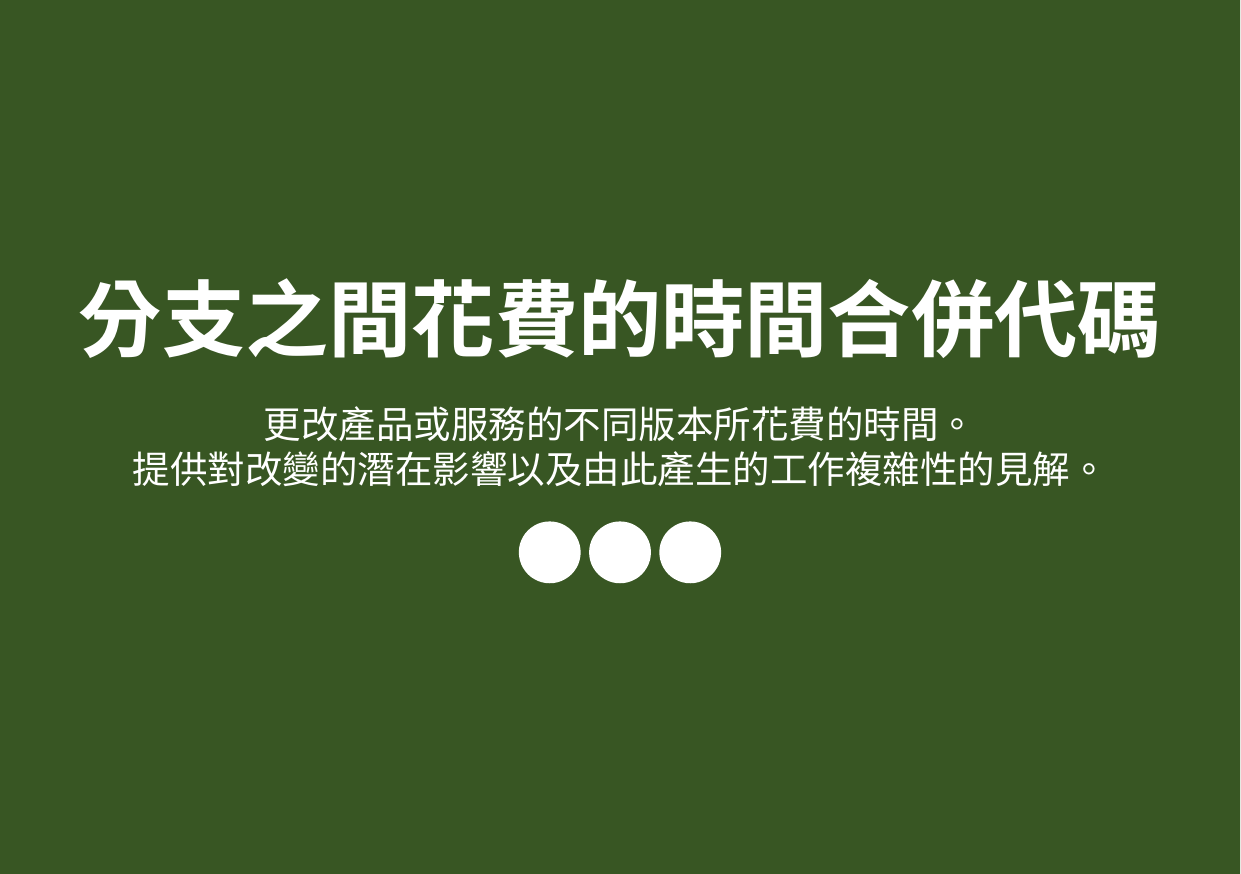

分支之間花費的時間合併代碼
更改產品或服務的不同版本所花費的時間。
提供對改變的潛在影響以及由此產生的工作複雜性的見解。